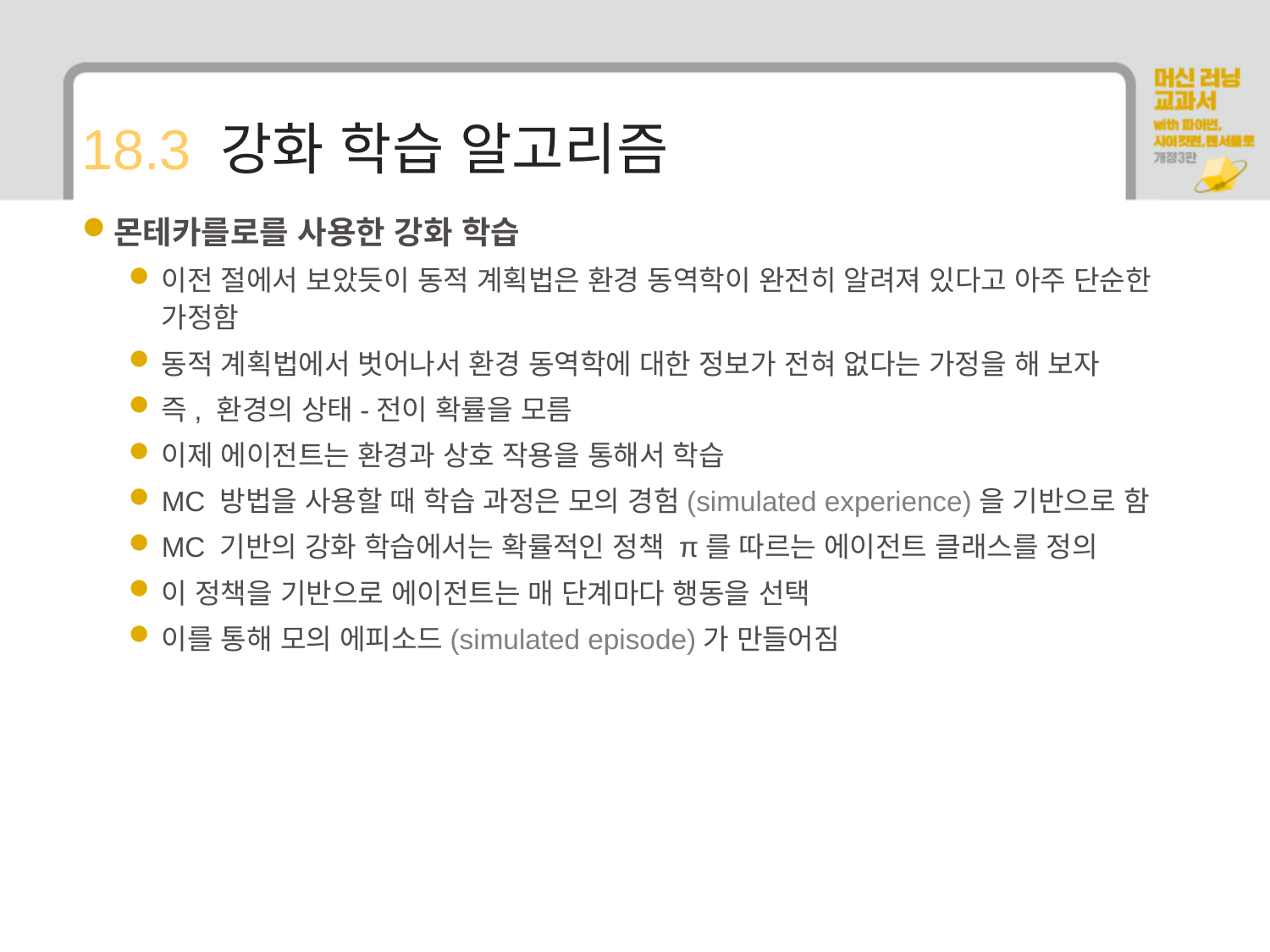

# 18.3 강화 학습 알고리즘
몬테카를로를 사용한 강화 학습
이전 절에서 보았듯이 동적 계획법은 환경 동역학이 완전히 알려져 있다고 아주 단순한 가정함
동적 계획법에서 벗어나서 환경 동역학에 대한 정보가 전혀 없다는 가정을 해 보자
즉, 환경의 상태-전이 확률을 모름
이제 에이전트는 환경과 상호 작용을 통해서 학습
MC 방법을 사용할 때 학습 과정은 모의 경험(simulated experience)을 기반으로 함
MC 기반의 강화 학습에서는 확률적인 정책 π를 따르는 에이전트 클래스를 정의
이 정책을 기반으로 에이전트는 매 단계마다 행동을 선택
이를 통해 모의 에피소드(simulated episode)가 만들어짐